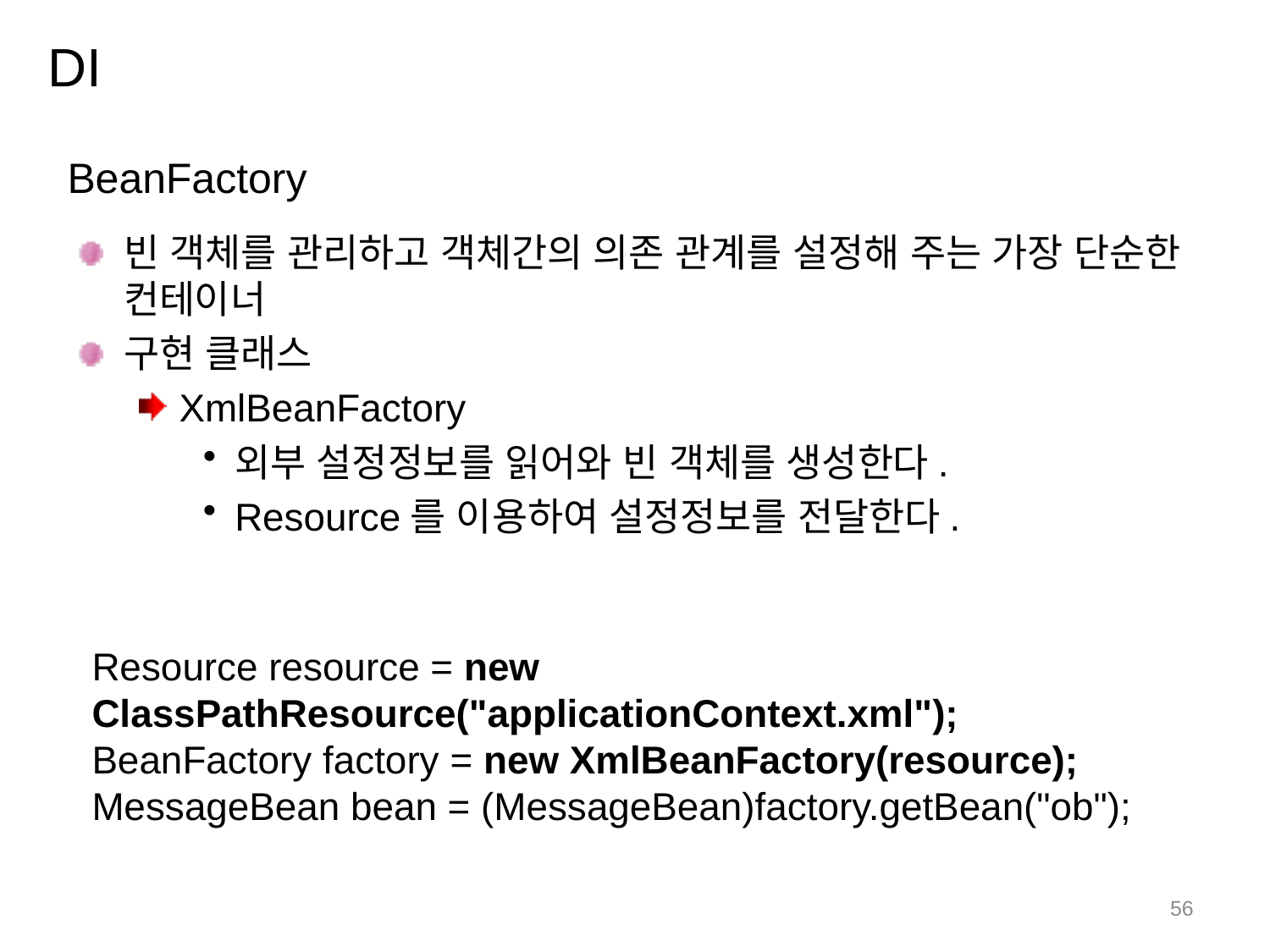

# DI
BeanFactory
빈 객체를 관리하고 객체간의 의존 관계를 설정해 주는 가장 단순한 컨테이너
구현 클래스
XmlBeanFactory
외부 설정정보를 읽어와 빈 객체를 생성한다.
Resource를 이용하여 설정정보를 전달한다.
Resource resource = new      ClassPathResource("applicationContext.xml");
BeanFactory factory = new XmlBeanFactory(resource);
MessageBean bean = (MessageBean)factory.getBean("ob");
56